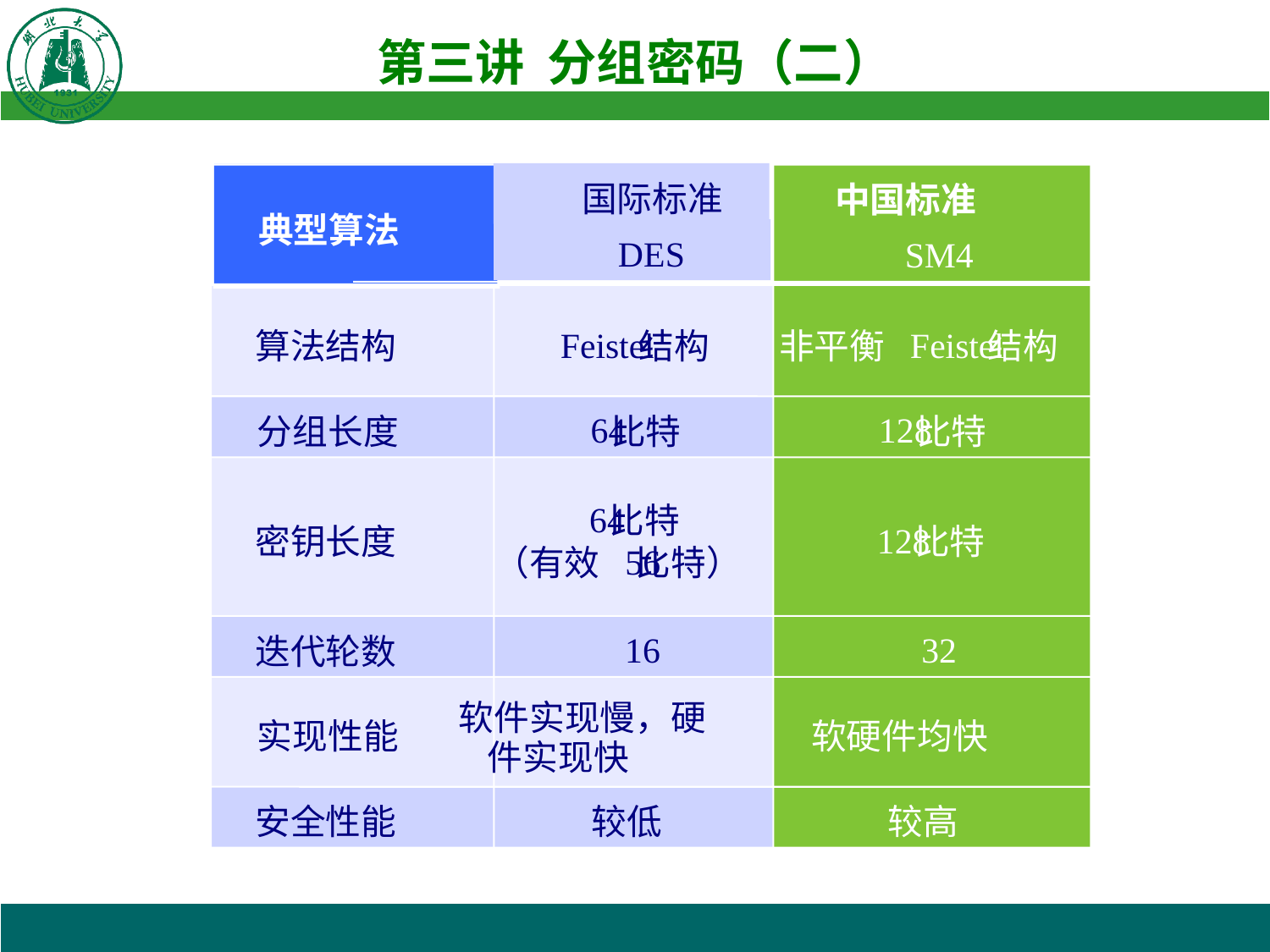

国际标准
中国标准
典型算法

DES
SM4

Feistel
Feistel
算法结构
结构
非平衡
结构

64
128
分组长度
比特
比特

64
比特
128
密钥长度
比特
56
（有效
比特）

16
32
迭代轮数

软件实现慢，硬
实现性能
软硬件均快
件实现快

安全性能
较低
较高